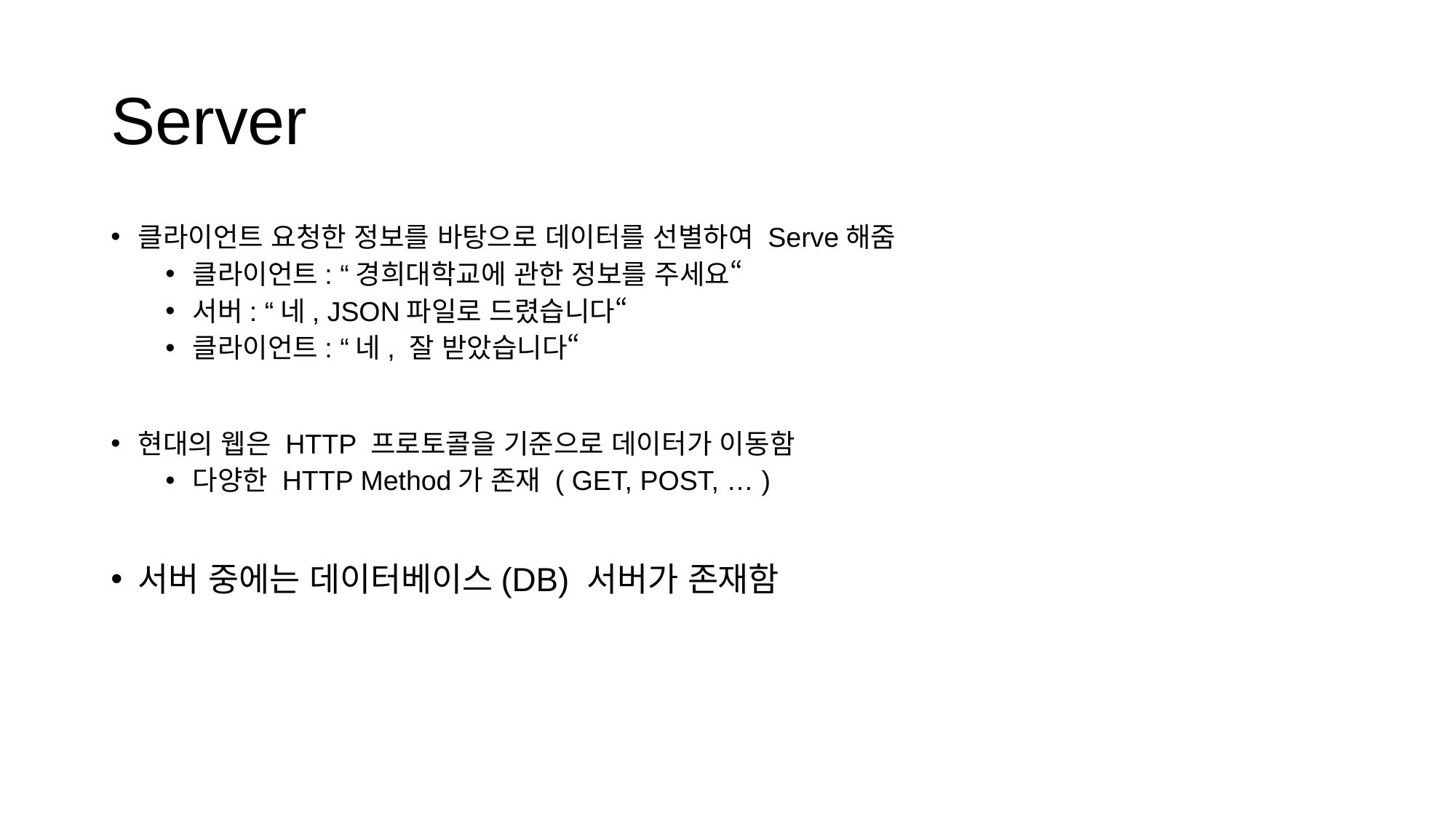

# Server
클라이언트 요청한 정보를 바탕으로 데이터를 선별하여 Serve해줌
클라이언트: “경희대학교에 관한 정보를 주세요“
서버: “네, JSON파일로 드렸습니다“
클라이언트: “네, 잘 받았습니다“

현대의 웹은 HTTP 프로토콜을 기준으로 데이터가 이동함
다양한 HTTP Method가 존재 ( GET, POST, … )

서버 중에는 데이터베이스(DB) 서버가 존재함